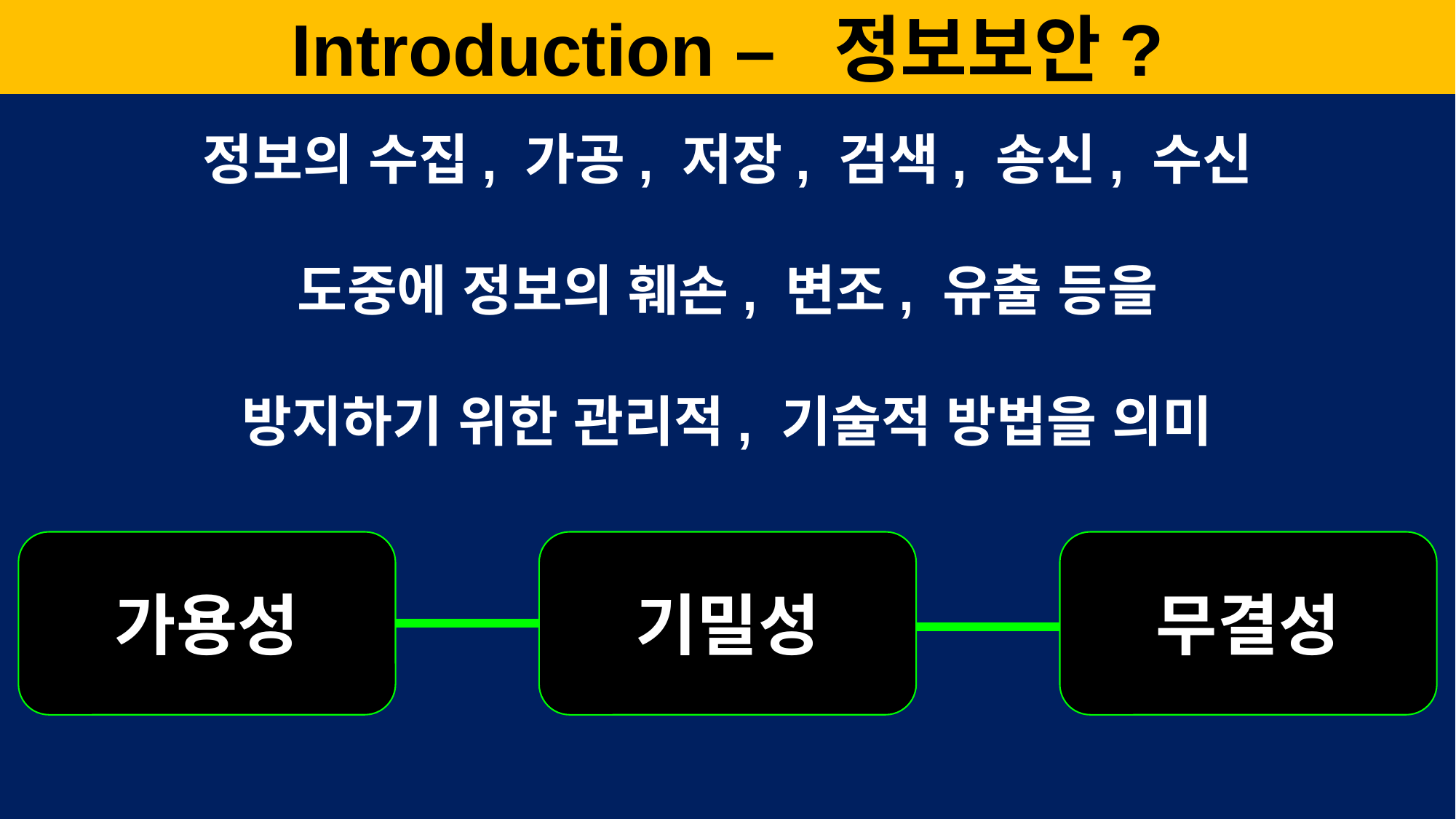

Introduction –  정보보안?
정보의 수집, 가공, 저장, 검색, 송신, 수신

도중에 정보의 훼손, 변조, 유출 등을

방지하기 위한 관리적, 기술적 방법을 의미
가용성
기밀성
무결성